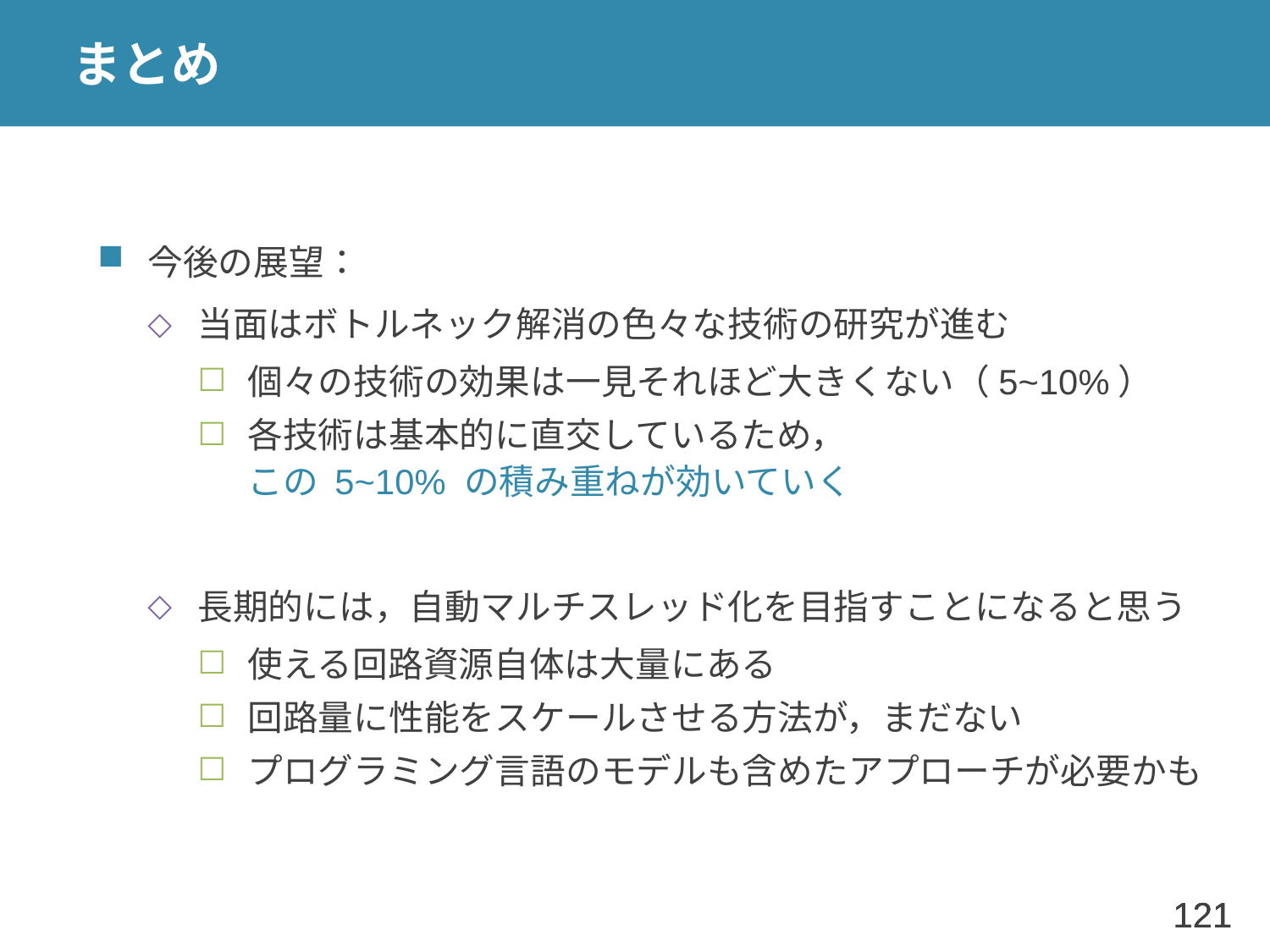

# まとめ
今後の展望：
当面はボトルネック解消の色々な技術の研究が進む
個々の技術の効果は一見それほど大きくない（5~10%）
各技術は基本的に直交しているため，
この 5~10% の積み重ねが効いていく

長期的には，自動マルチスレッド化を目指すことになると思う
使える回路資源自体は大量にある
回路量に性能をスケールさせる方法が，まだない
プログラミング言語のモデルも含めたアプローチが必要かも